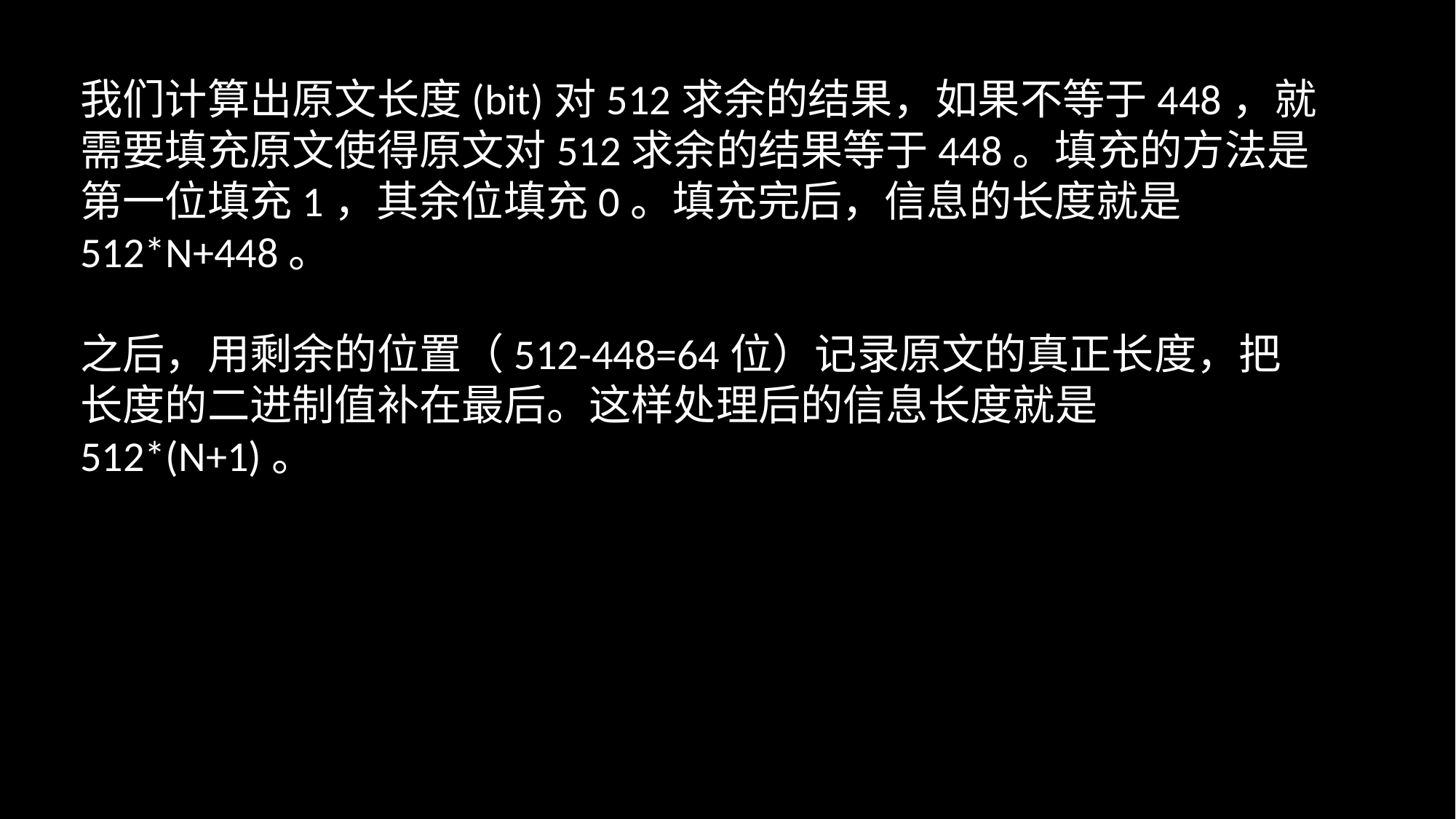

我们计算出原文长度(bit)对512求余的结果，如果不等于448，就需要填充原文使得原文对512求余的结果等于448。填充的方法是第一位填充1，其余位填充0。填充完后，信息的长度就是512*N+448。

之后，用剩余的位置（512-448=64位）记录原文的真正长度，把长度的二进制值补在最后。这样处理后的信息长度就是512*(N+1)。